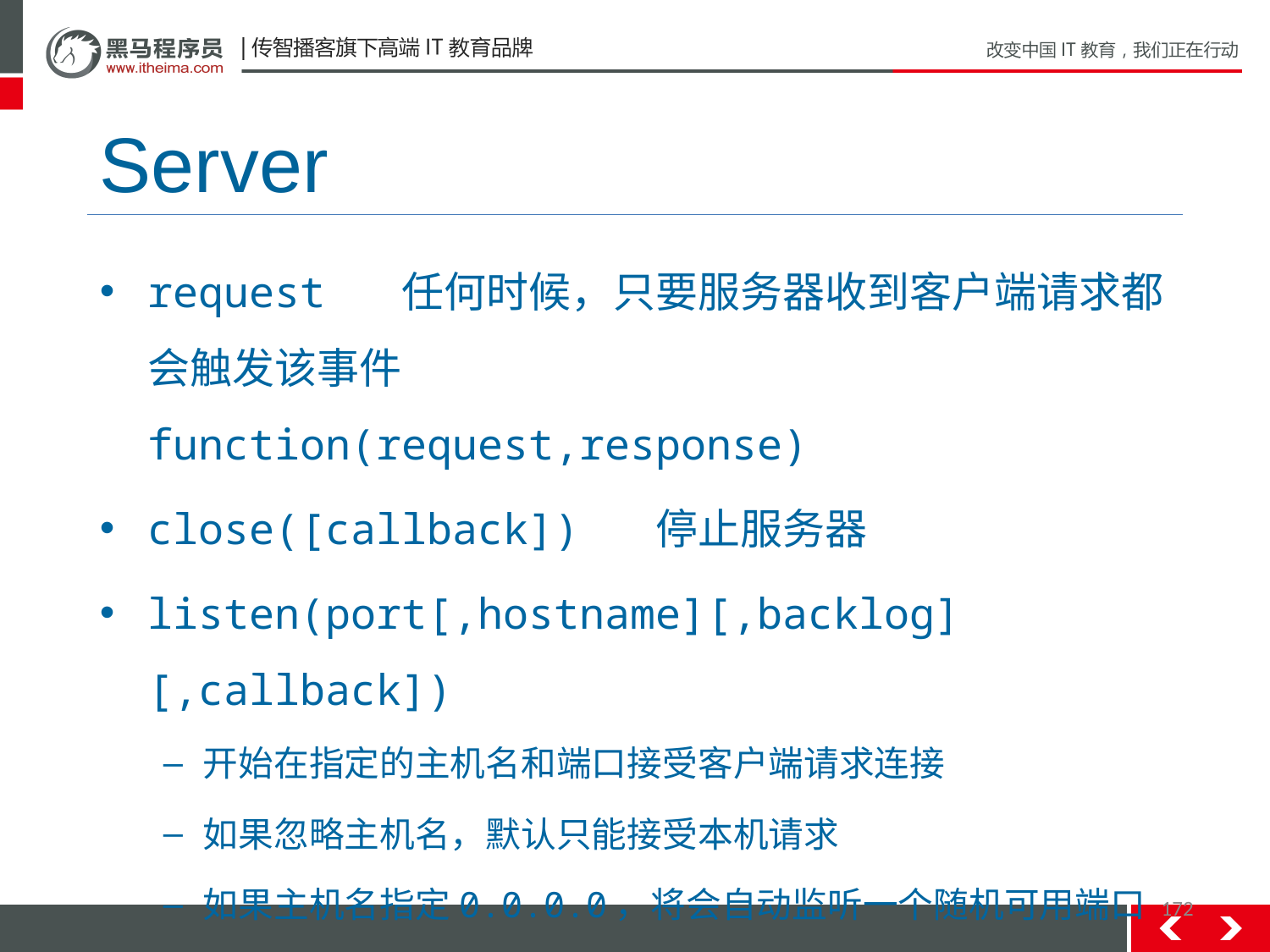

# Server
request 	任何时候，只要服务器收到客户端请求都会触发该事件	function(request,response)
close([callback])	停止服务器
listen(port[,hostname][,backlog][,callback])
开始在指定的主机名和端口接受客户端请求连接
如果忽略主机名，默认只能接受本机请求
如果主机名指定0.0.0.0，将会自动监听一个随机可用端口
172